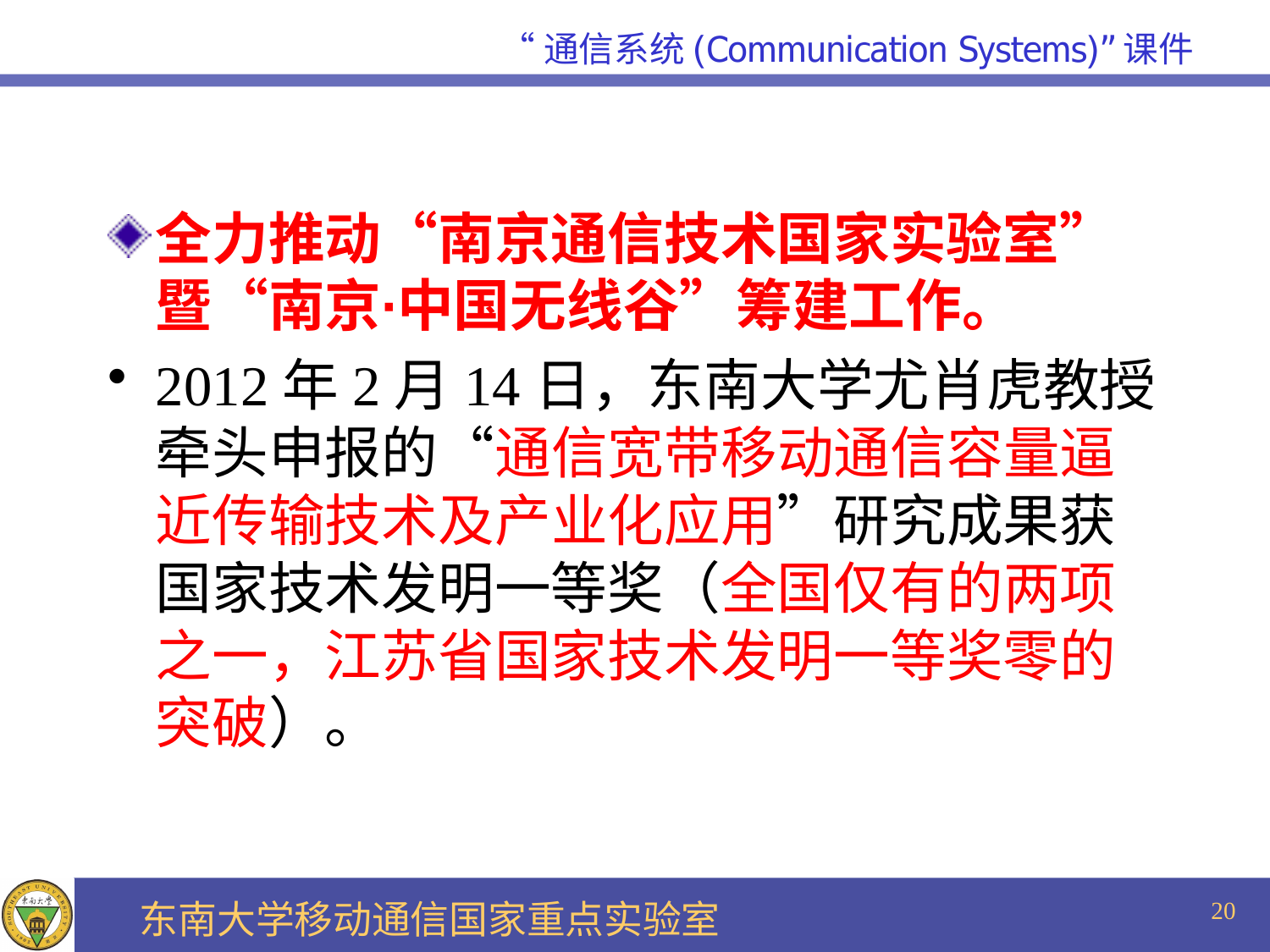

全力推动“南京通信技术国家实验室”暨“南京∙中国无线谷”筹建工作。
2012年2月14日，东南大学尤肖虎教授牵头申报的“通信宽带移动通信容量逼近传输技术及产业化应用”研究成果获国家技术发明一等奖（全国仅有的两项之一，江苏省国家技术发明一等奖零的突破）。

20